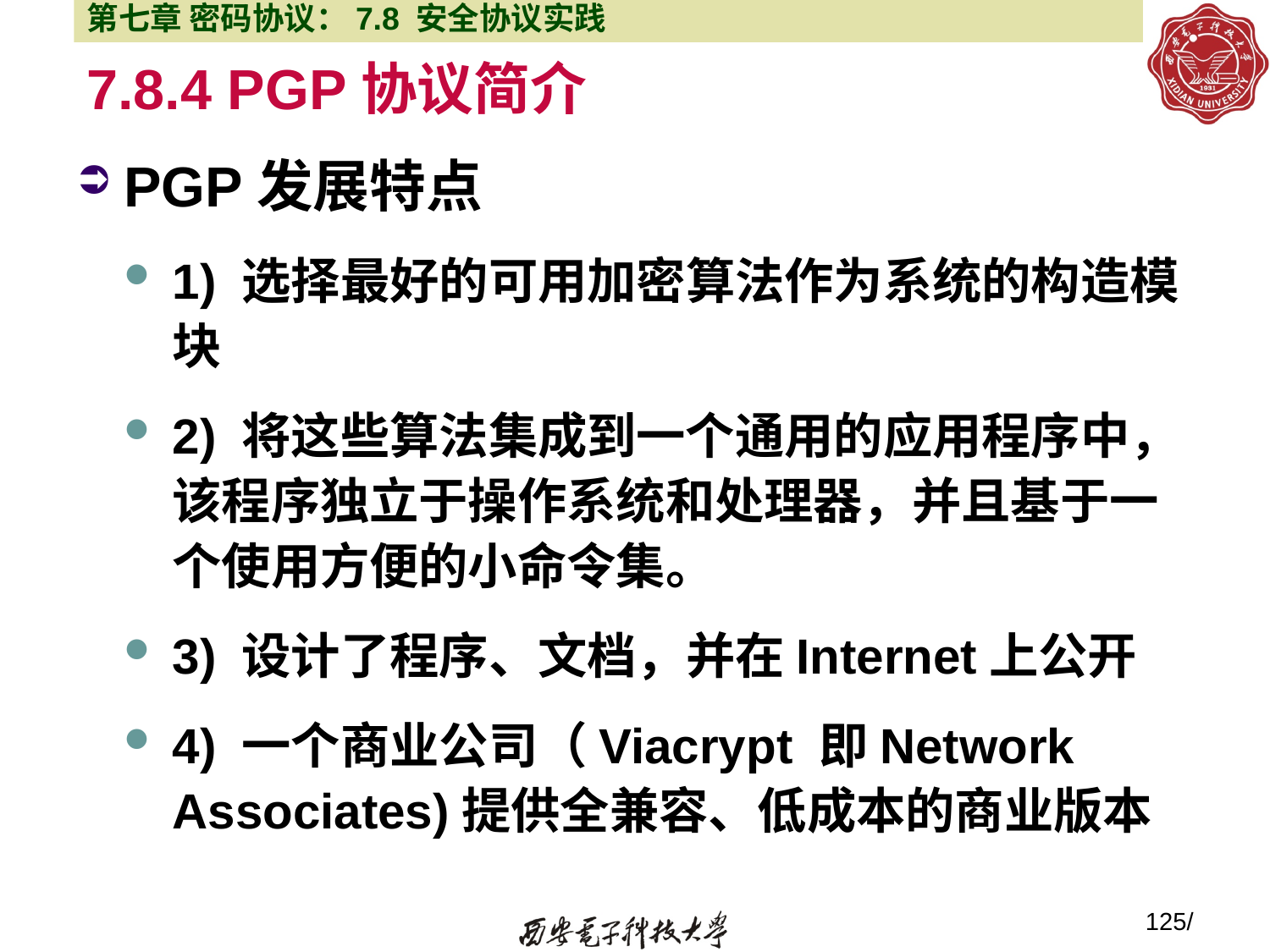

第七章 密码协议：7.8 安全协议实践
# 7.8.4 PGP协议简介
PGP发展特点
1) 选择最好的可用加密算法作为系统的构造模块
2) 将这些算法集成到一个通用的应用程序中，该程序独立于操作系统和处理器，并且基于一个使用方便的小命令集。
3) 设计了程序、文档，并在Internet上公开
4) 一个商业公司（Viacrypt 即Network Associates)提供全兼容、低成本的商业版本
125/